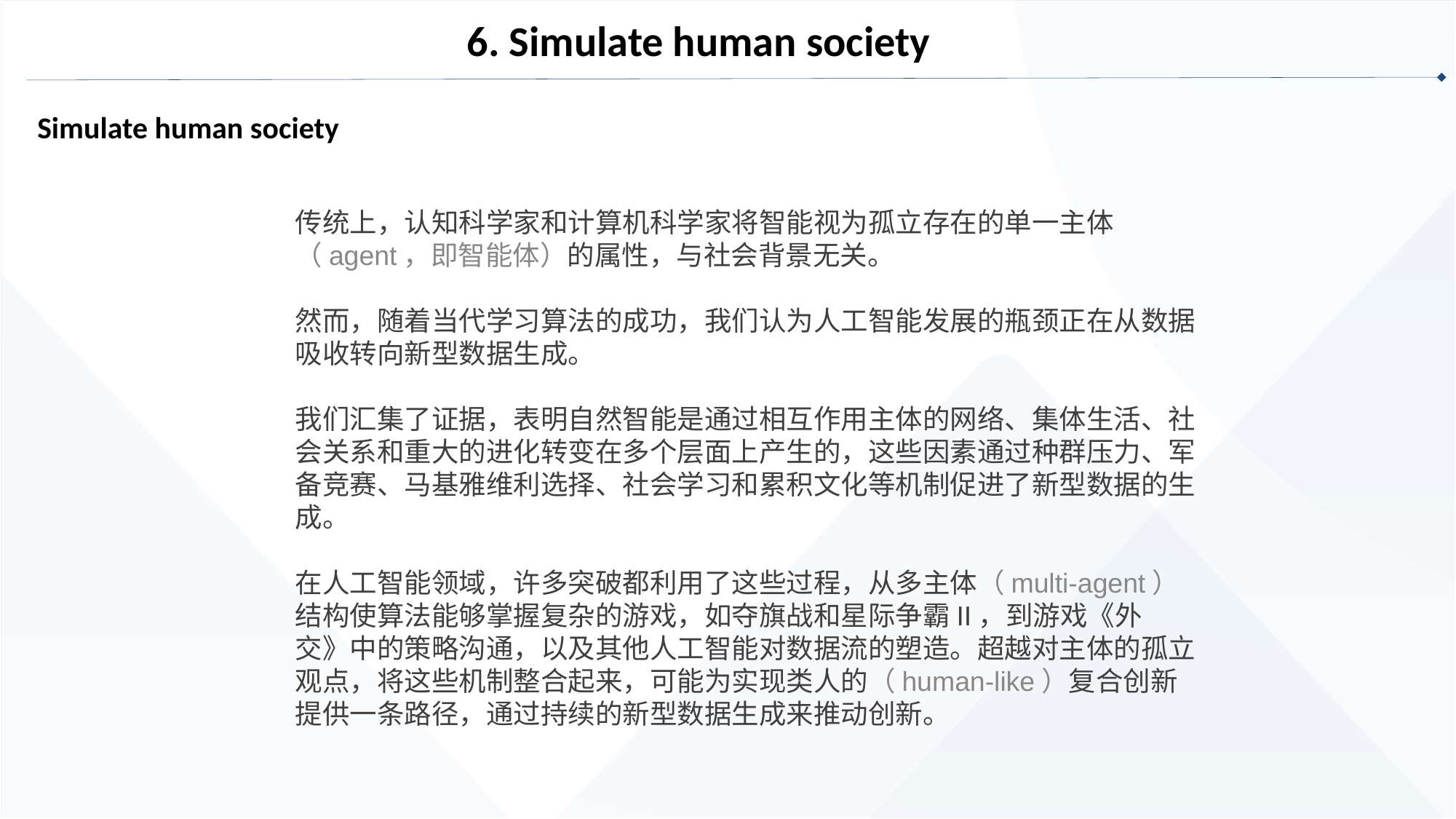

6. Simulate human society
Simulate human society
传统上，认知科学家和计算机科学家将智能视为孤立存在的单一主体（agent，即智能体）的属性，与社会背景无关。

然而，随着当代学习算法的成功，我们认为人工智能发展的瓶颈正在从数据吸收转向新型数据生成。

我们汇集了证据，表明自然智能是通过相互作用主体的网络、集体生活、社会关系和重大的进化转变在多个层面上产生的，这些因素通过种群压力、军备竞赛、马基雅维利选择、社会学习和累积文化等机制促进了新型数据的生成。

在人工智能领域，许多突破都利用了这些过程，从多主体（multi-agent）结构使算法能够掌握复杂的游戏，如夺旗战和星际争霸II，到游戏《外交》中的策略沟通，以及其他人工智能对数据流的塑造。超越对主体的孤立观点，将这些机制整合起来，可能为实现类人的（human-like）复合创新提供一条路径，通过持续的新型数据生成来推动创新。